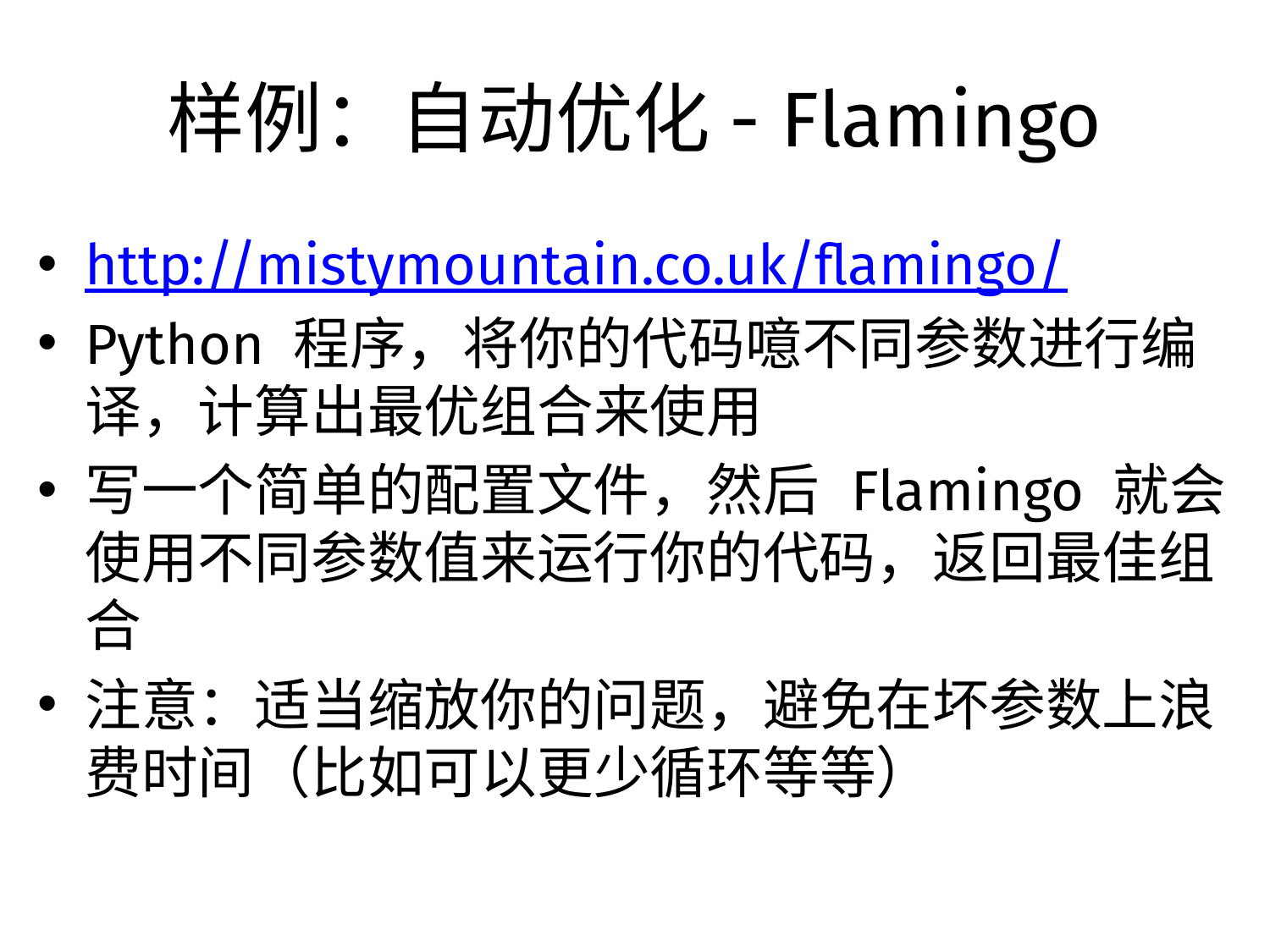

样例：自动优化- Flamingo
http://mistymountain.co.uk/flamingo/
Python 程序，将你的代码噫不同参数进行编译，计算出最优组合来使用
写一个简单的配置文件，然后 Flamingo 就会使用不同参数值来运行你的代码，返回最佳组合
注意：适当缩放你的问题，避免在坏参数上浪费时间（比如可以更少循环等等）